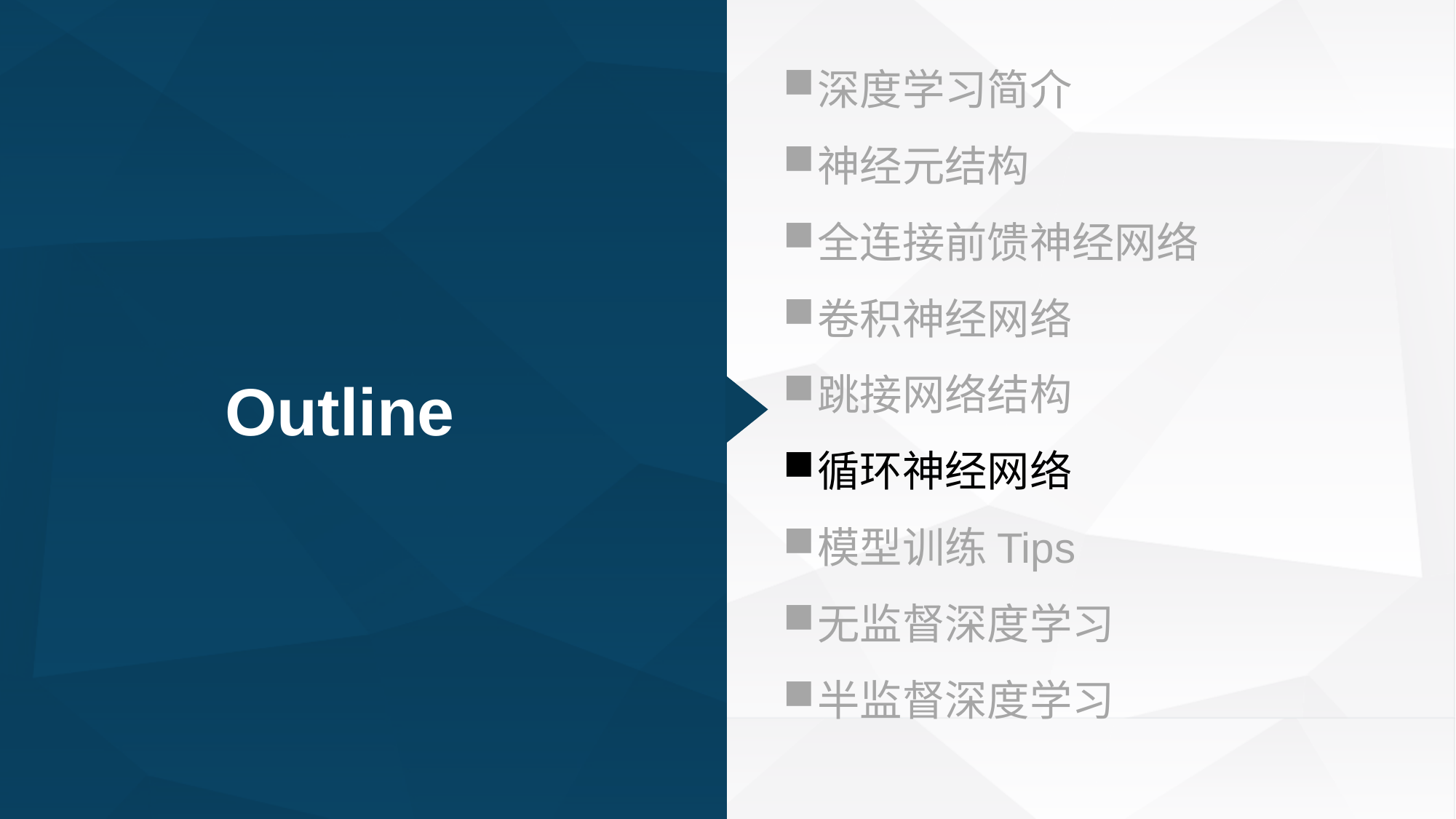

深度学习简介
神经元结构
全连接前馈神经网络
卷积神经网络
跳接网络结构
循环神经网络
模型训练Tips
无监督深度学习
半监督深度学习
Outline